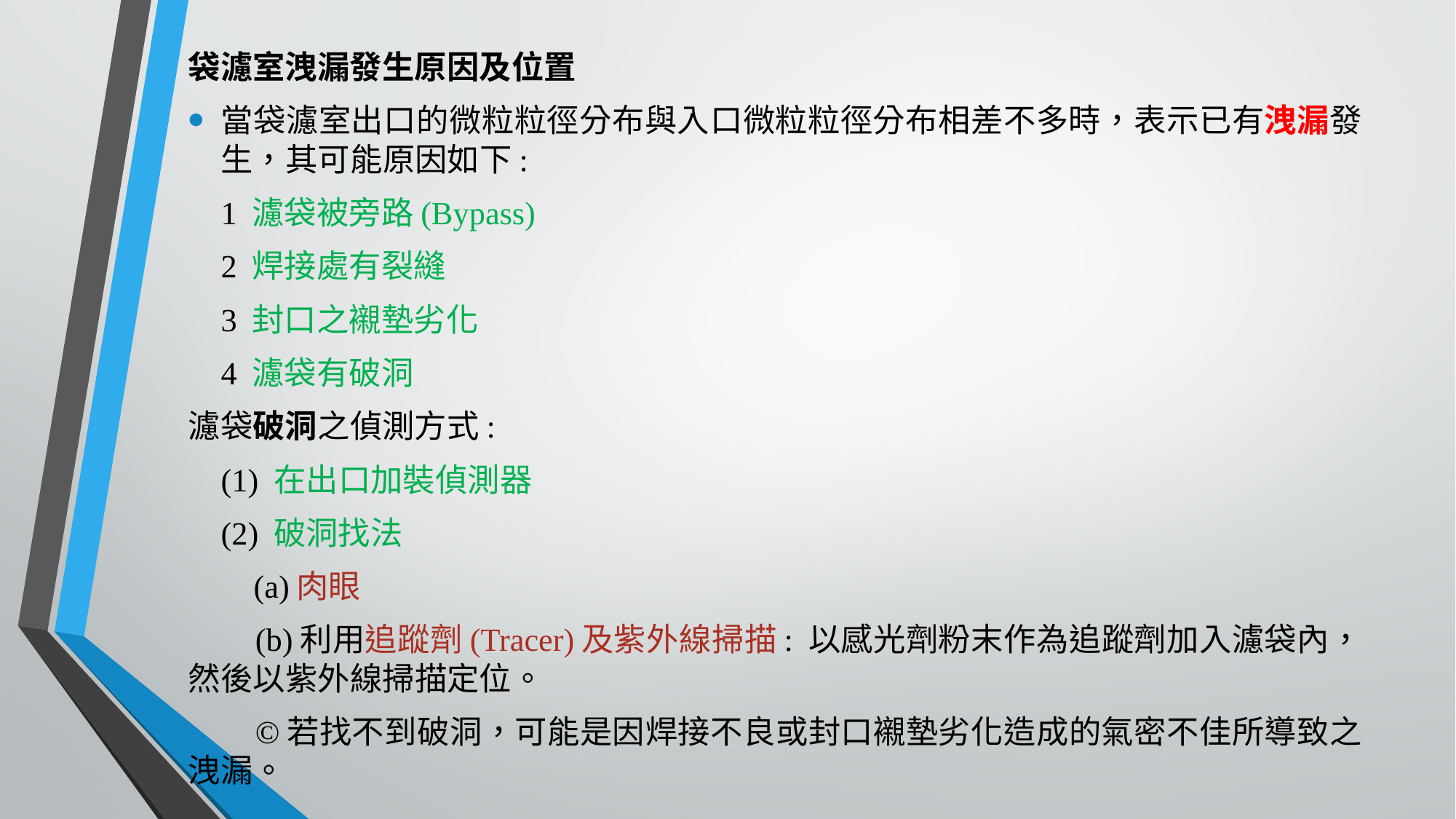

袋濾室洩漏發生原因及位置
當袋濾室出口的微粒粒徑分布與入口微粒粒徑分布相差不多時，表示已有洩漏發生，其可能原因如下:
    1 濾袋被旁路(Bypass)
    2 焊接處有裂縫
    3 封口之襯墊劣化
    4 濾袋有破洞
濾袋破洞之偵測方式:
    (1) 在出口加裝偵測器
    (2) 破洞找法
        (a)肉眼
        (b)利用追蹤劑(Tracer)及紫外線掃描: 以感光劑粉末作為追蹤劑加入濾袋內，然後以紫外線掃描定位。
        ©若找不到破洞，可能是因焊接不良或封口襯墊劣化造成的氣密不佳所導致之洩漏。